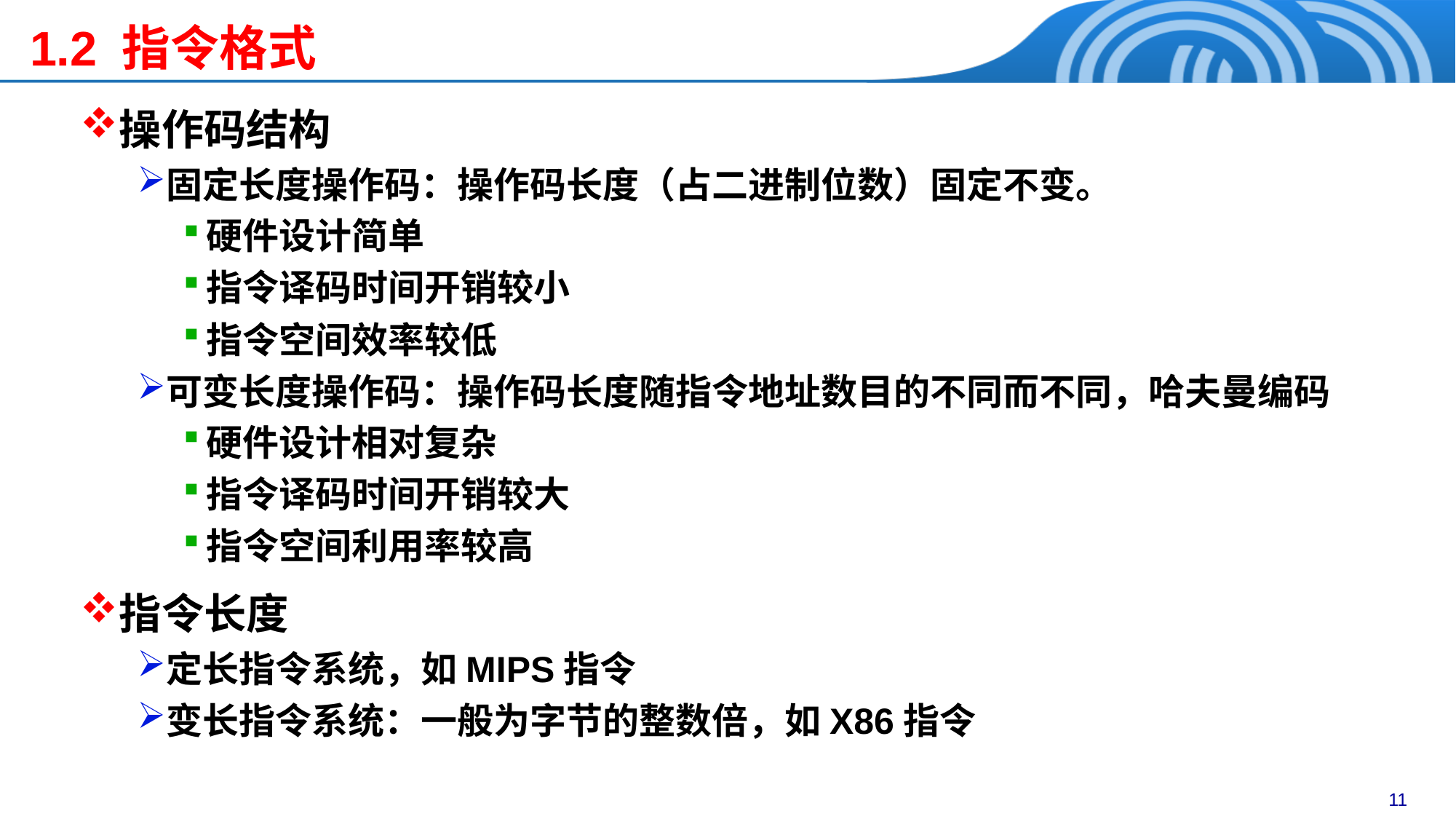

1.2 指令格式
操作码结构
固定长度操作码：操作码长度（占二进制位数）固定不变。
硬件设计简单
指令译码时间开销较小
指令空间效率较低
可变长度操作码：操作码长度随指令地址数目的不同而不同，哈夫曼编码
硬件设计相对复杂
指令译码时间开销较大
指令空间利用率较高
指令长度
定长指令系统，如MIPS指令
变长指令系统：一般为字节的整数倍，如X86指令